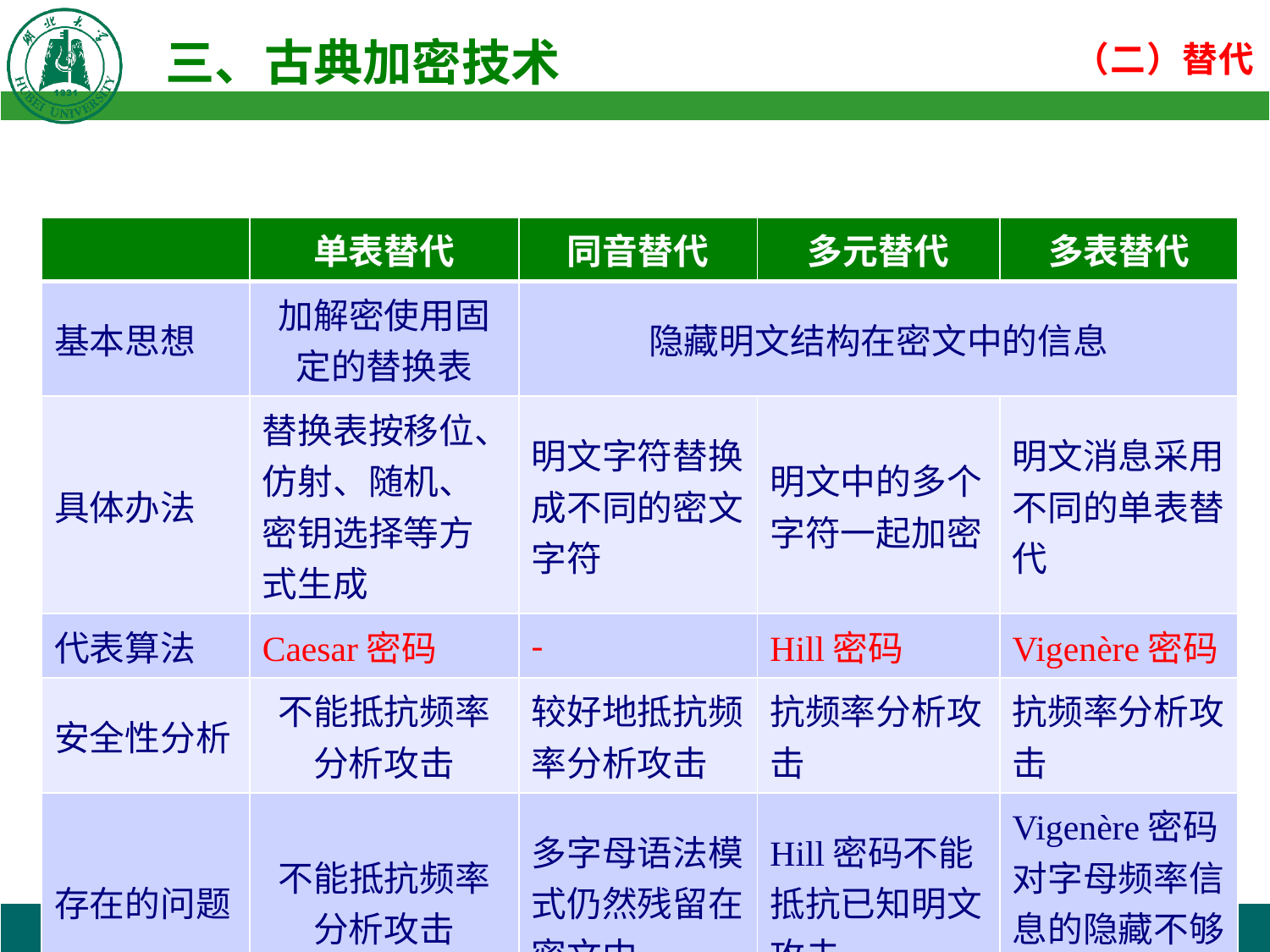

|  | 单表替代 | 同音替代 | 多元替代 | 多表替代 |
| --- | --- | --- | --- | --- |
| 基本思想 | 加解密使用固定的替换表 | 隐藏明文结构在密文中的信息 |  |  |
| 具体办法 | 替换表按移位、仿射、随机、密钥选择等方式生成 | 明文字符替换成不同的密文字符 | 明文中的多个字符一起加密 | 明文消息采用不同的单表替代 |
| 代表算法 | Caesar密码 | - | Hill密码 | Vigenère密码 |
| 安全性分析 | 不能抵抗频率分析攻击 | 较好地抵抗频率分析攻击 | 抗频率分析攻击 | 抗频率分析攻击 |
| 存在的问题 | 不能抵抗频率分析攻击 | 多字母语法模式仍然残留在密文中 | Hill密码不能抵抗已知明文攻击 | Vigenère密码对字母频率信息的隐藏不够彻底 |